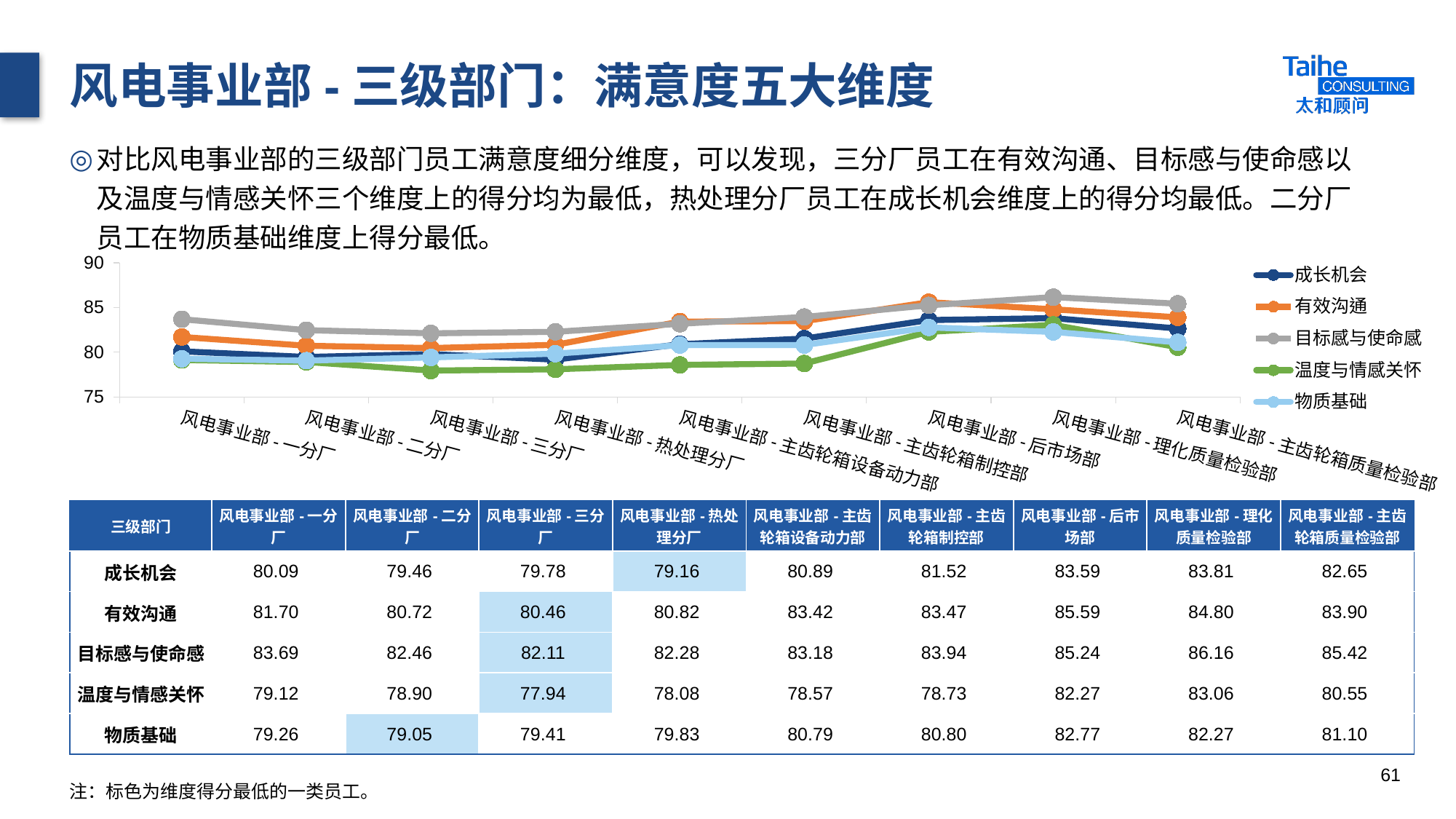

# 风电事业部-三级部门：满意度五大维度
对比风电事业部的三级部门员工满意度细分维度，可以发现，三分厂员工在有效沟通、目标感与使命感以及温度与情感关怀三个维度上的得分均为最低，热处理分厂员工在成长机会维度上的得分均最低。二分厂员工在物质基础维度上得分最低。

### Chart

| Category | 成长机会 | 有效沟通 | 目标感与使命感 | 温度与情感关怀 | 物质基础 |
|---|---|---|---|---|---|
| 风电事业部-一分厂 | 80.09 | 81.7 | 83.69 | 79.12 | 79.26 |
| 风电事业部-二分厂 | 79.46 | 80.72 | 82.46 | 78.9 | 79.05 |
| 风电事业部-三分厂 | 79.78 | 80.46 | 82.11 | 77.94 | 79.41 |
| 风电事业部-热处理分厂 | 79.16 | 80.82 | 82.28 | 78.08 | 79.83 |
| 风电事业部-主齿轮箱设备动力部 | 80.89 | 83.42 | 83.18 | 78.57 | 80.79 |
| 风电事业部-主齿轮箱制控部 | 81.52 | 83.47 | 83.94 | 78.73 | 80.8 |
| 风电事业部-后市场部 | 83.59 | 85.59 | 85.24 | 82.27 | 82.77 |
| 风电事业部-理化质量检验部 | 83.81 | 84.8 | 86.16 | 83.06 | 82.27 |
| 风电事业部-主齿轮箱质量检验部 | 82.65 | 83.9 | 85.42 | 80.55 | 81.1 |
| 三级部门 | 风电事业部-一分厂 | 风电事业部-二分厂 | 风电事业部-三分厂 | 风电事业部-热处理分厂 | 风电事业部-主齿轮箱设备动力部 | 风电事业部-主齿轮箱制控部 | 风电事业部-后市场部 | 风电事业部-理化质量检验部 | 风电事业部-主齿轮箱质量检验部 |
| --- | --- | --- | --- | --- | --- | --- | --- | --- | --- |
| 成长机会 | 80.09 | 79.46 | 79.78 | 79.16 | 80.89 | 81.52 | 83.59 | 83.81 | 82.65 |
| 有效沟通 | 81.70 | 80.72 | 80.46 | 80.82 | 83.42 | 83.47 | 85.59 | 84.80 | 83.90 |
| 目标感与使命感 | 83.69 | 82.46 | 82.11 | 82.28 | 83.18 | 83.94 | 85.24 | 86.16 | 85.42 |
| 温度与情感关怀 | 79.12 | 78.90 | 77.94 | 78.08 | 78.57 | 78.73 | 82.27 | 83.06 | 80.55 |
| 物质基础 | 79.26 | 79.05 | 79.41 | 79.83 | 80.79 | 80.80 | 82.77 | 82.27 | 81.10 |
61
注：标色为维度得分最低的一类员工。